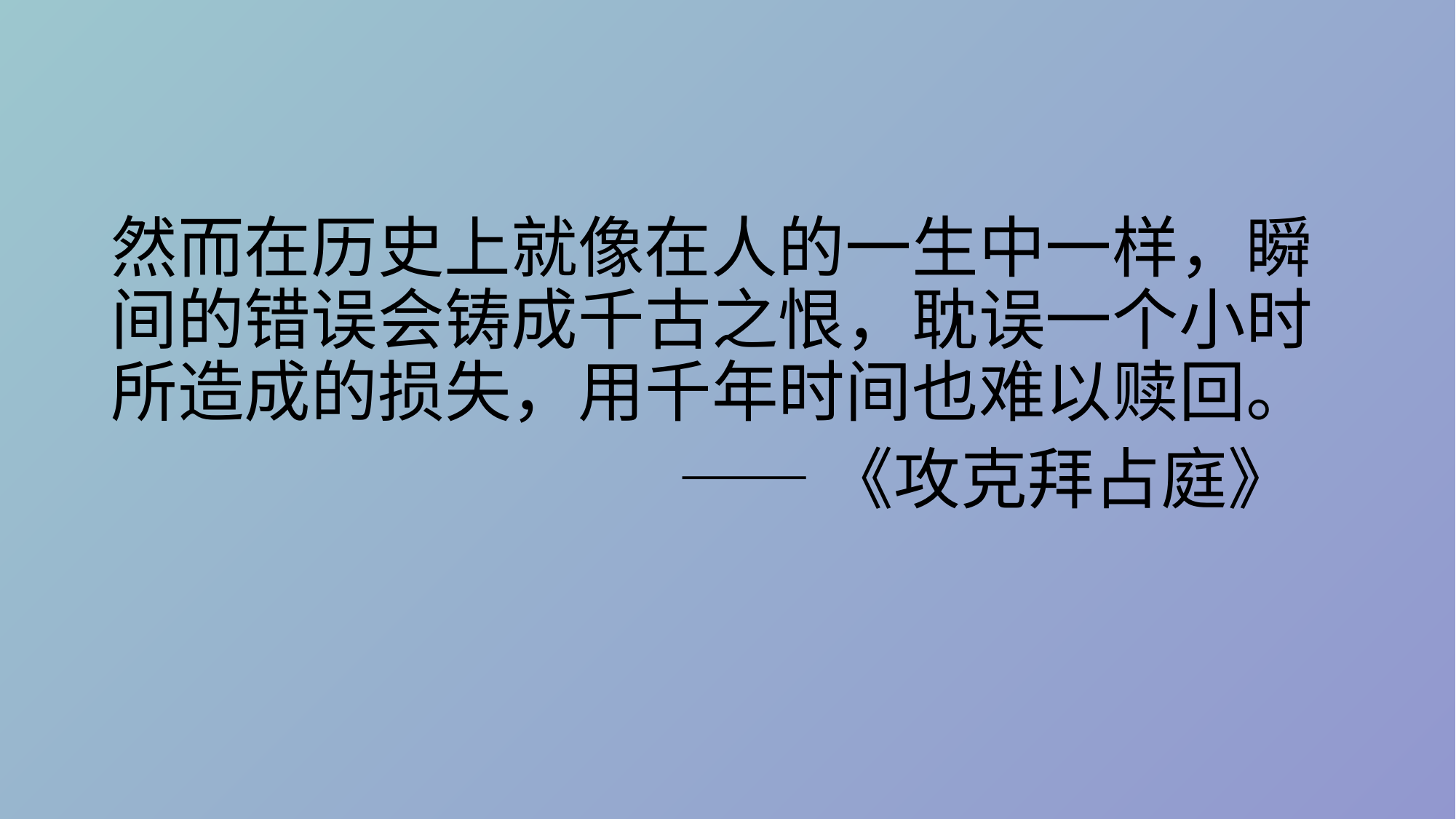

然而在历史上就像在人的一生中一样，瞬间的错误会铸成千古之恨，耽误一个小时所造成的损失，用千年时间也难以赎回。
                                      ——《攻克拜占庭》